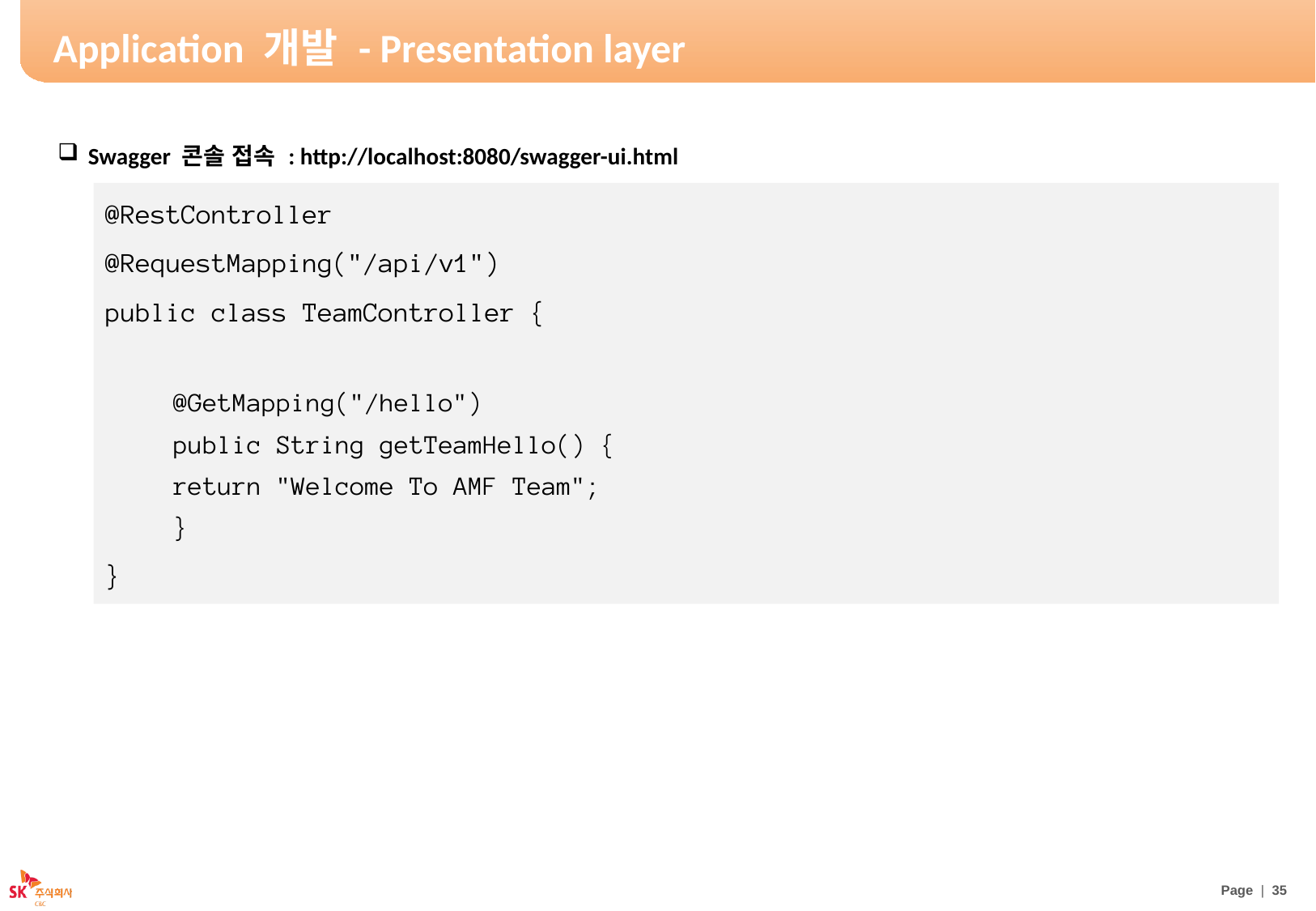

# Application 개발 - Presentation layer
Swagger 콘솔 접속 : http://localhost:8080/swagger-ui.html
@RestController
@RequestMapping("/api/v1")
public class TeamController {

@GetMapping("/hello")
public String getTeamHello() {
	return "Welcome To AMF Team";
}
}